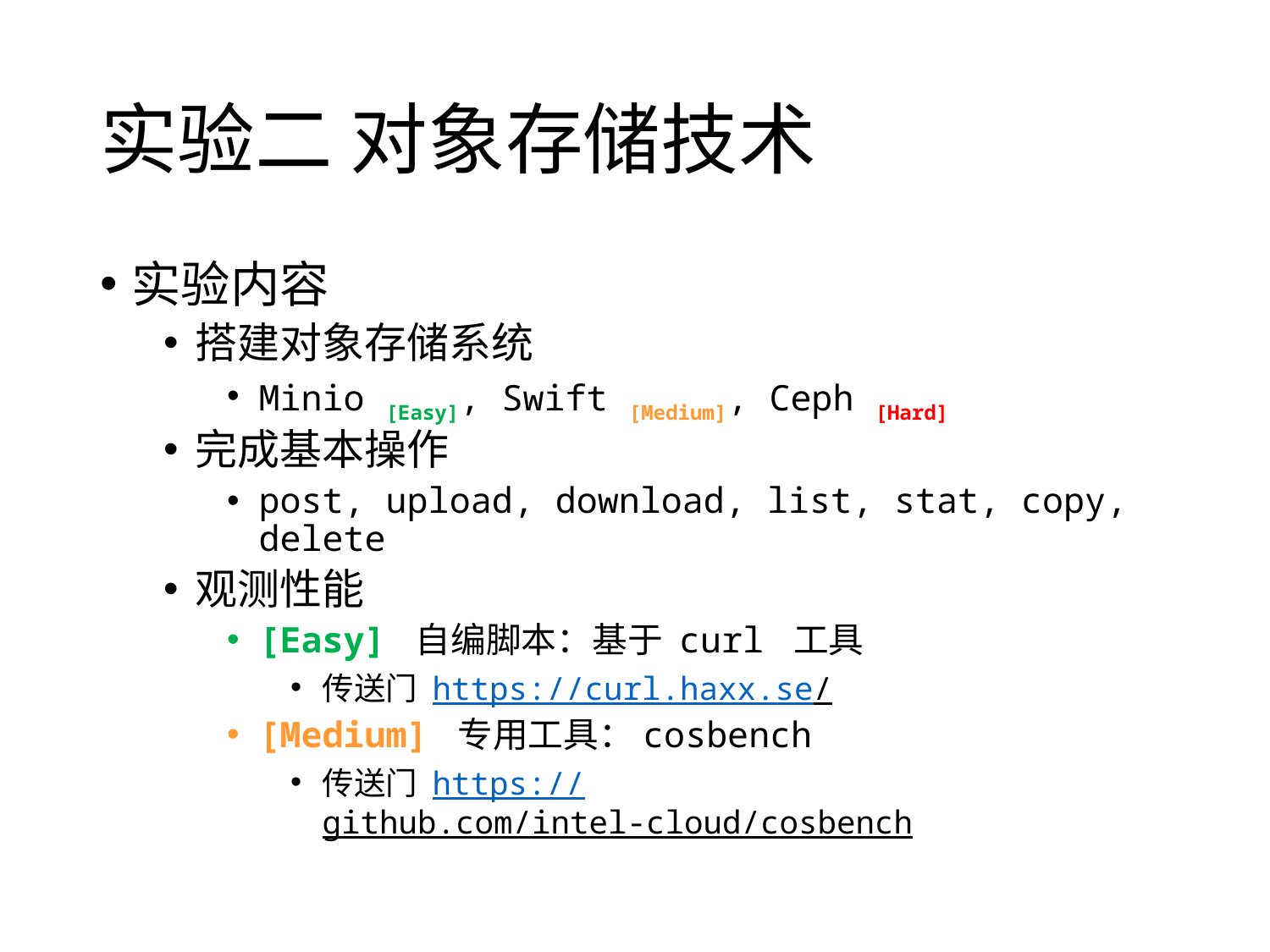

# 实验二 对象存储技术
实验内容
搭建对象存储系统
Minio [Easy], Swift [Medium], Ceph [Hard]
完成基本操作
post, upload, download, list, stat, copy, delete
观测性能
[Easy] 自编脚本：基于 curl 工具
传送门 https://curl.haxx.se/
[Medium] 专用工具：cosbench
传送门 https://github.com/intel-cloud/cosbench